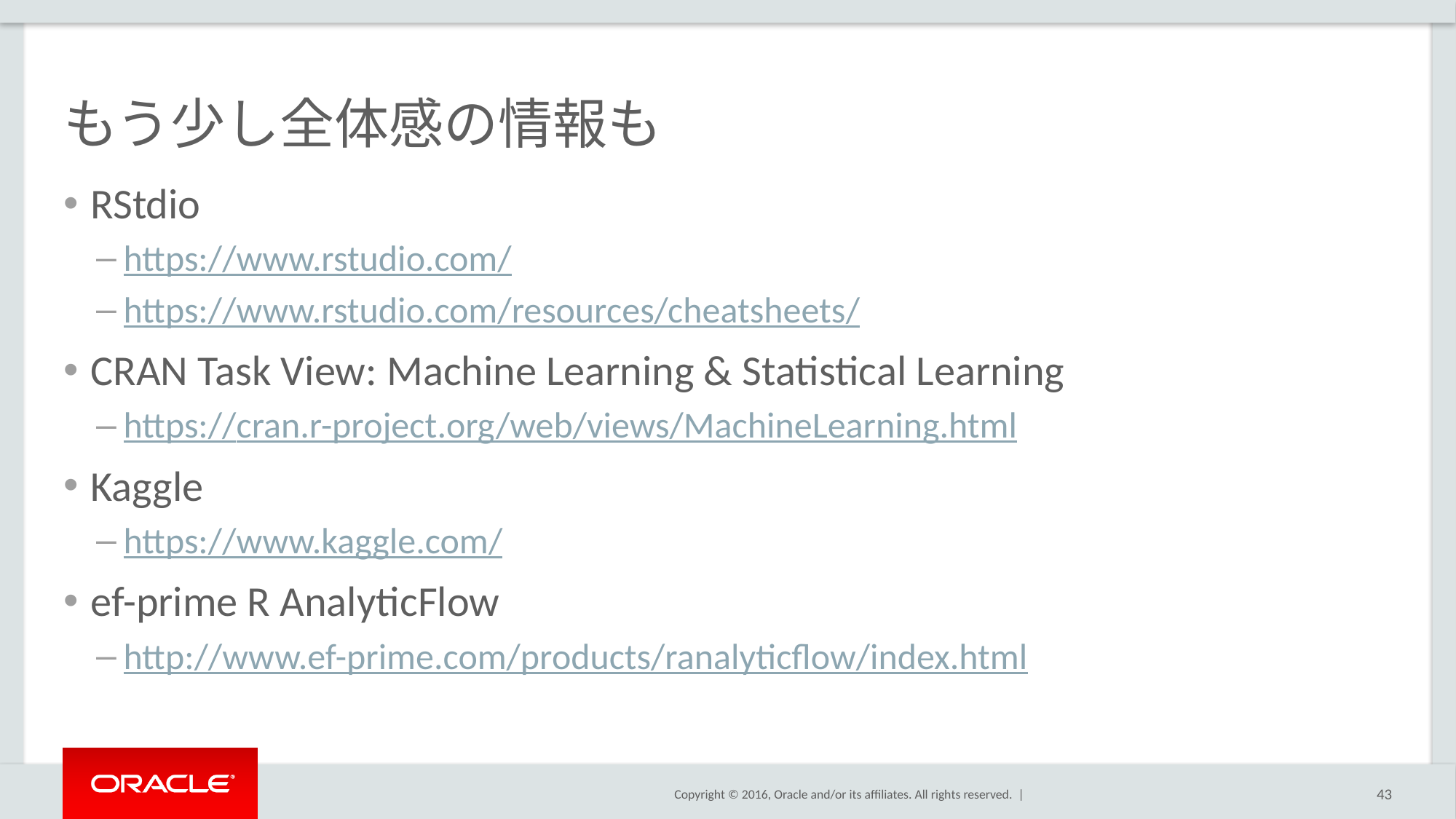

# もう少し全体感の情報も
RStdio
https://www.rstudio.com/
https://www.rstudio.com/resources/cheatsheets/
CRAN Task View: Machine Learning & Statistical Learning
https://cran.r-project.org/web/views/MachineLearning.html
Kaggle
https://www.kaggle.com/
ef-prime R AnalyticFlow
http://www.ef-prime.com/products/ranalyticflow/index.html

43